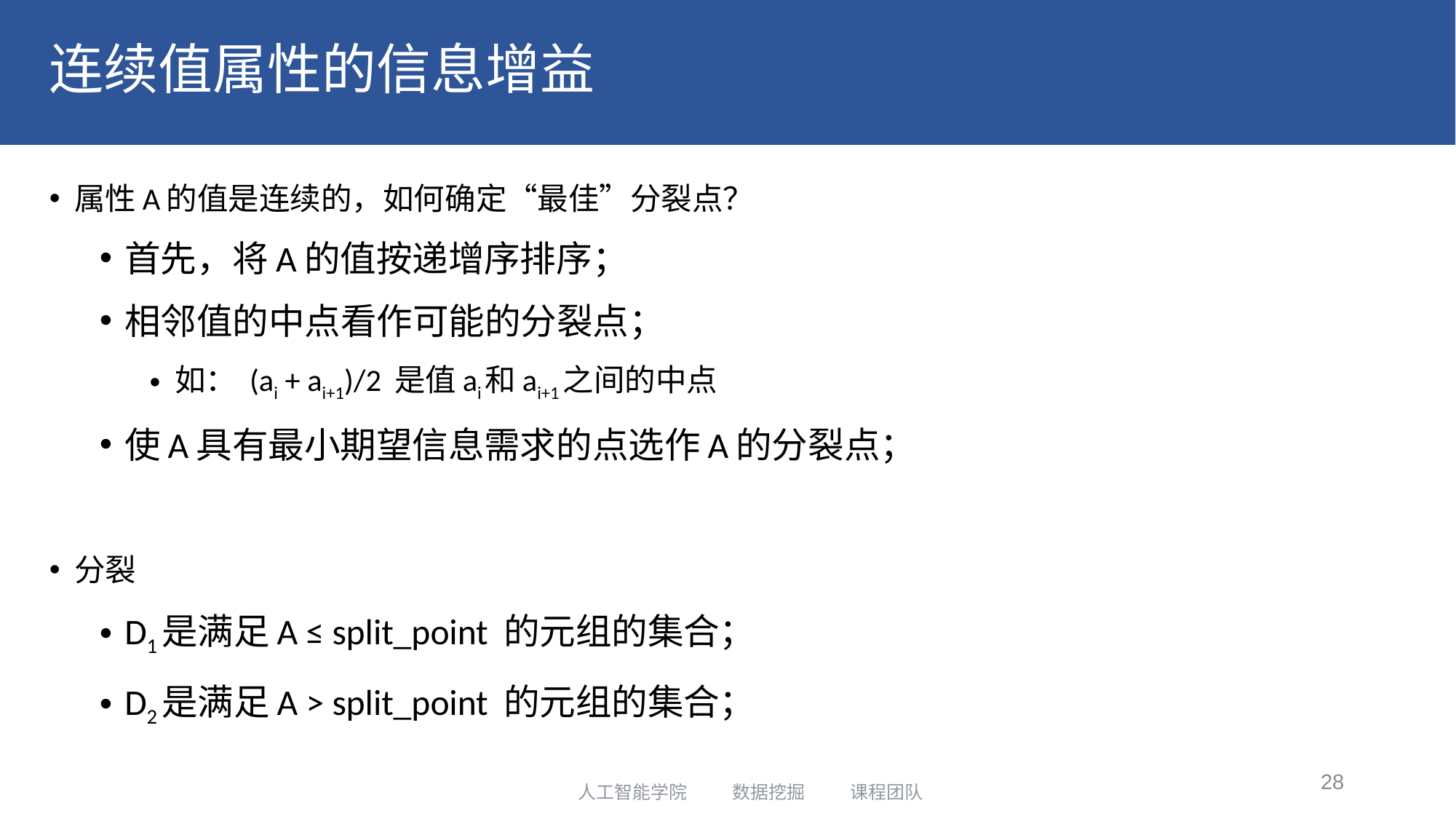

# 连续值属性的信息增益
属性A的值是连续的，如何确定“最佳”分裂点？
首先，将A的值按递增序排序；
相邻值的中点看作可能的分裂点；
如： (ai + ai+1)/2 是值ai和ai+1之间的中点
使A具有最小期望信息需求的点选作A的分裂点；

分裂
D1是满足A ≤ split_point 的元组的集合；
D2是满足A > split_point 的元组的集合；
28
人工智能学院        数据挖掘        课程团队